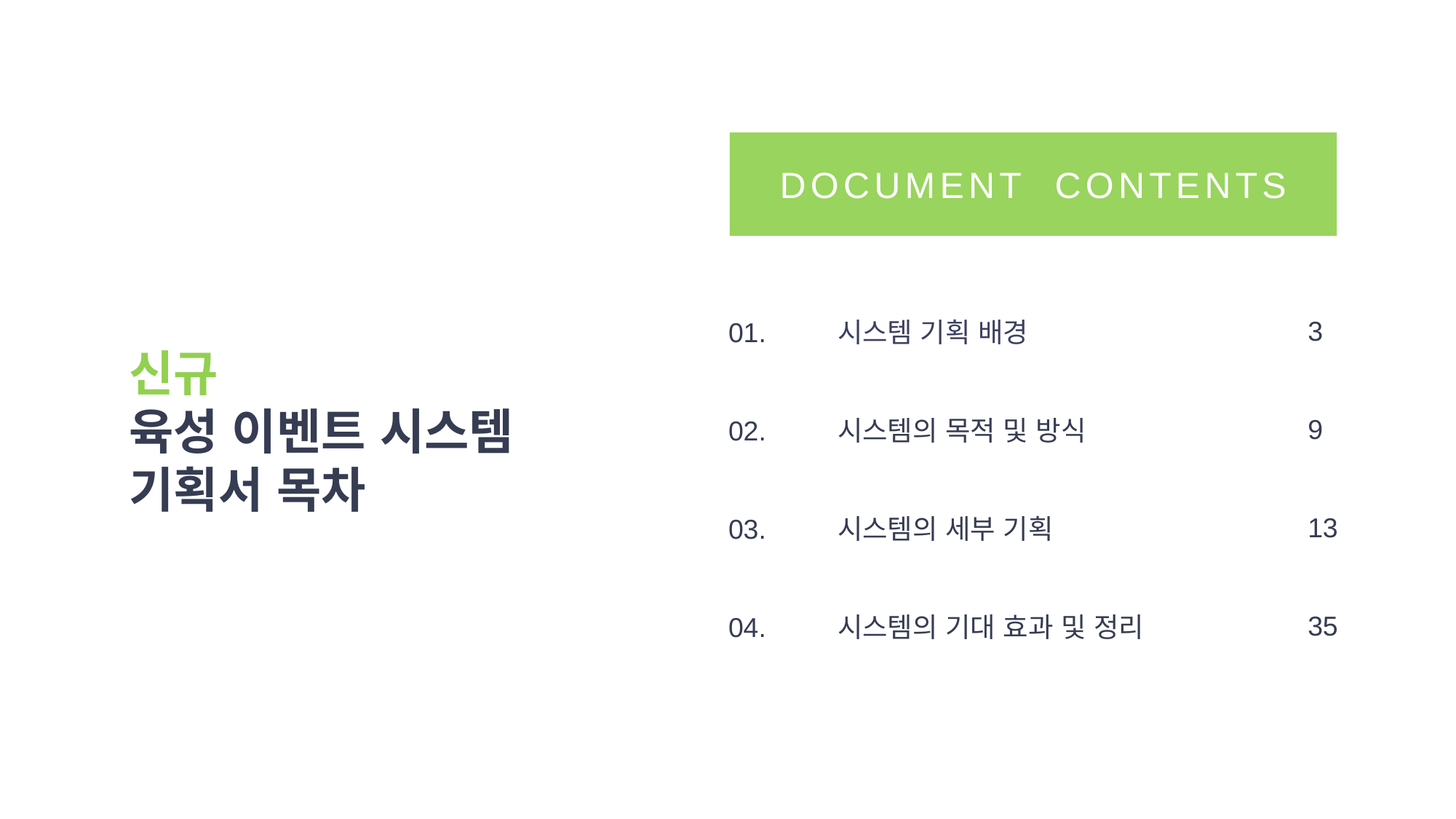

DOCUMENT  CONTENTS
3
9
13
35
01. 	시스템 기획 배경
02. 	시스템의 목적 및 방식
03.	시스템의 세부 기획
04. 	시스템의 기대 효과 및 정리
신규
육성 이벤트 시스템
기획서 목차